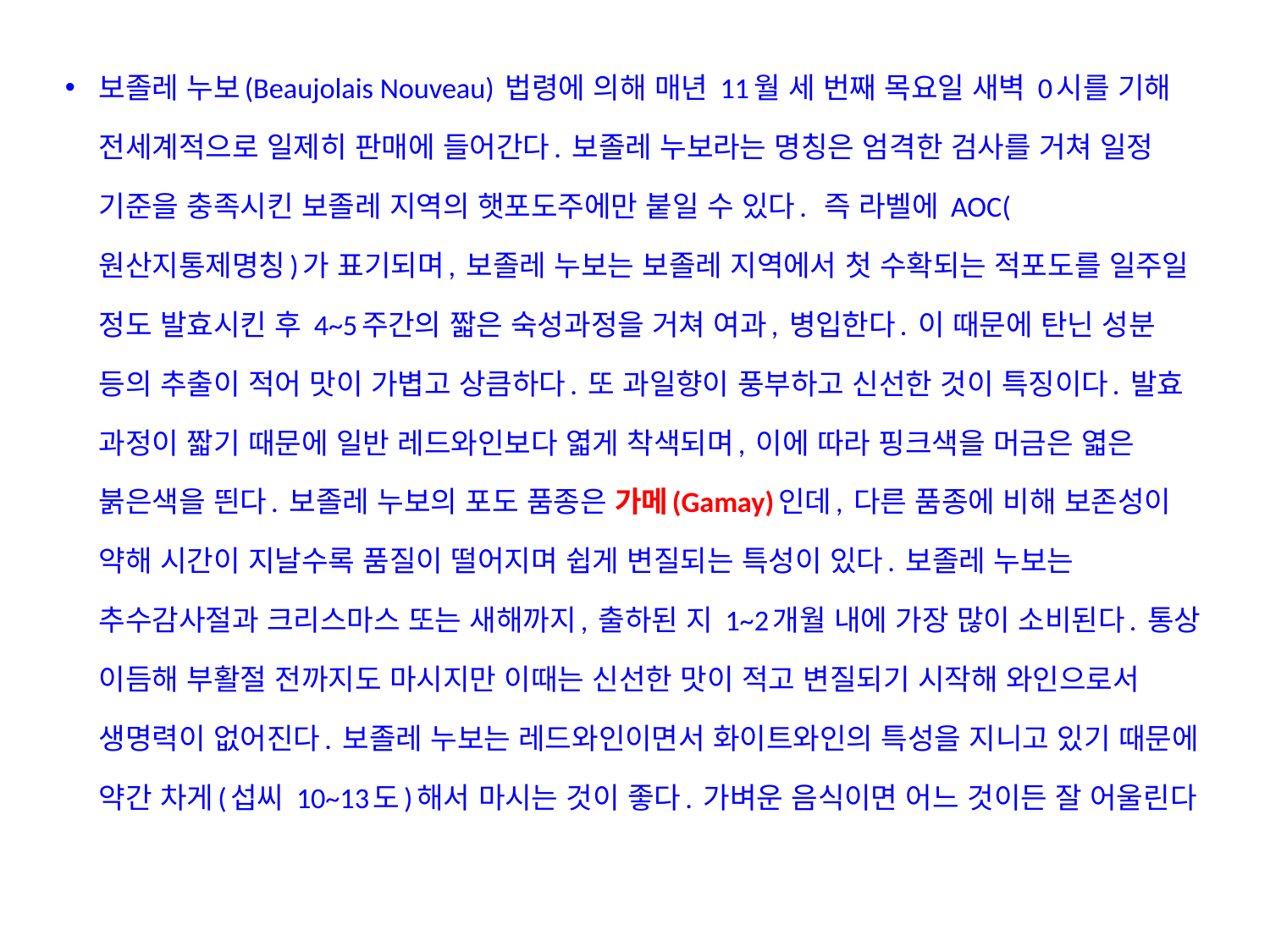

보졸레 누보(Beaujolais Nouveau) 법령에 의해 매년 11월 세 번째 목요일 새벽 0시를 기해 전세계적으로 일제히 판매에 들어간다. 보졸레 누보라는 명칭은 엄격한 검사를 거쳐 일정 기준을 충족시킨 보졸레 지역의 햇포도주에만 붙일 수 있다.  즉 라벨에 AOC(원산지통제명칭)가 표기되며, 보졸레 누보는 보졸레 지역에서 첫 수확되는 적포도를 일주일 정도 발효시킨 후 4~5주간의 짧은 숙성과정을 거쳐 여과, 병입한다. 이 때문에 탄닌 성분 등의 추출이 적어 맛이 가볍고 상큼하다. 또 과일향이 풍부하고 신선한 것이 특징이다. 발효 과정이 짧기 때문에 일반 레드와인보다 엷게 착색되며, 이에 따라 핑크색을 머금은 엷은 붉은색을 띈다. 보졸레 누보의 포도 품종은 가메(Gamay)인데, 다른 품종에 비해 보존성이 약해 시간이 지날수록 품질이 떨어지며 쉽게 변질되는 특성이 있다. 보졸레 누보는 추수감사절과 크리스마스 또는 새해까지, 출하된 지 1~2개월 내에 가장 많이 소비된다. 통상 이듬해 부활절 전까지도 마시지만 이때는 신선한 맛이 적고 변질되기 시작해 와인으로서 생명력이 없어진다. 보졸레 누보는 레드와인이면서 화이트와인의 특성을 지니고 있기 때문에 약간 차게(섭씨 10~13도)해서 마시는 것이 좋다. 가벼운 음식이면 어느 것이든 잘 어울린다